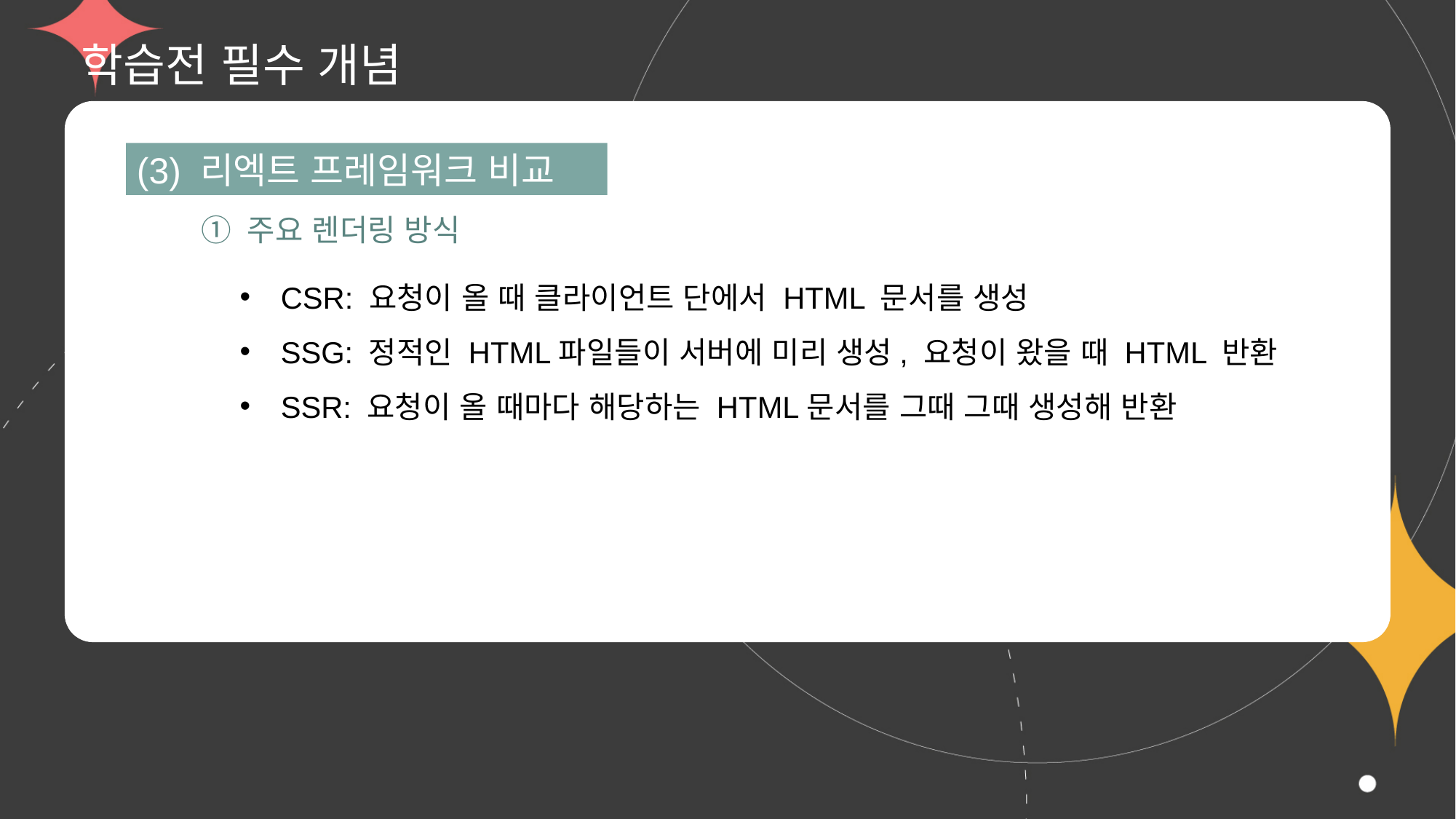

# 학습전 필수 개념
(3) 리엑트 프레임워크 비교
① 주요 렌더링 방식
CSR: 요청이 올 때 클라이언트 단에서 HTML 문서를 생성
SSG: 정적인 HTML파일들이 서버에 미리 생성, 요청이 왔을 때 HTML 반환
SSR: 요청이 올 때마다 해당하는 HTML문서를 그때 그때 생성해 반환